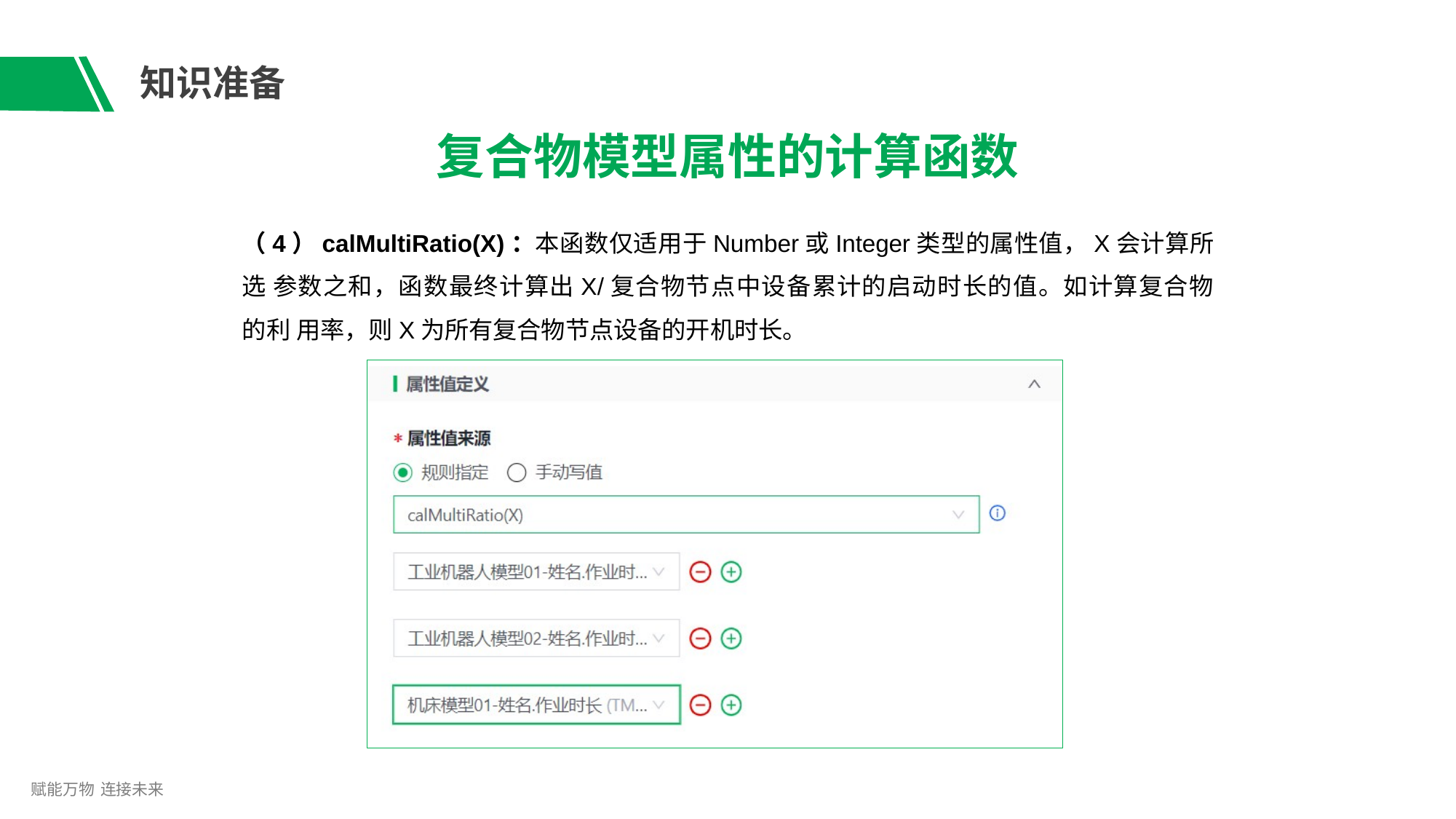

# 知识准备
复合物模型属性的计算函数
（4）calMultiRatio(X)：本函数仅适用于Number或Integer类型的属性值，X会计算所选 参数之和，函数最终计算出X/复合物节点中设备累计的启动时长的值。如计算复合物的利 用率，则X为所有复合物节点设备的开机时长。

赋能万物 连接未来